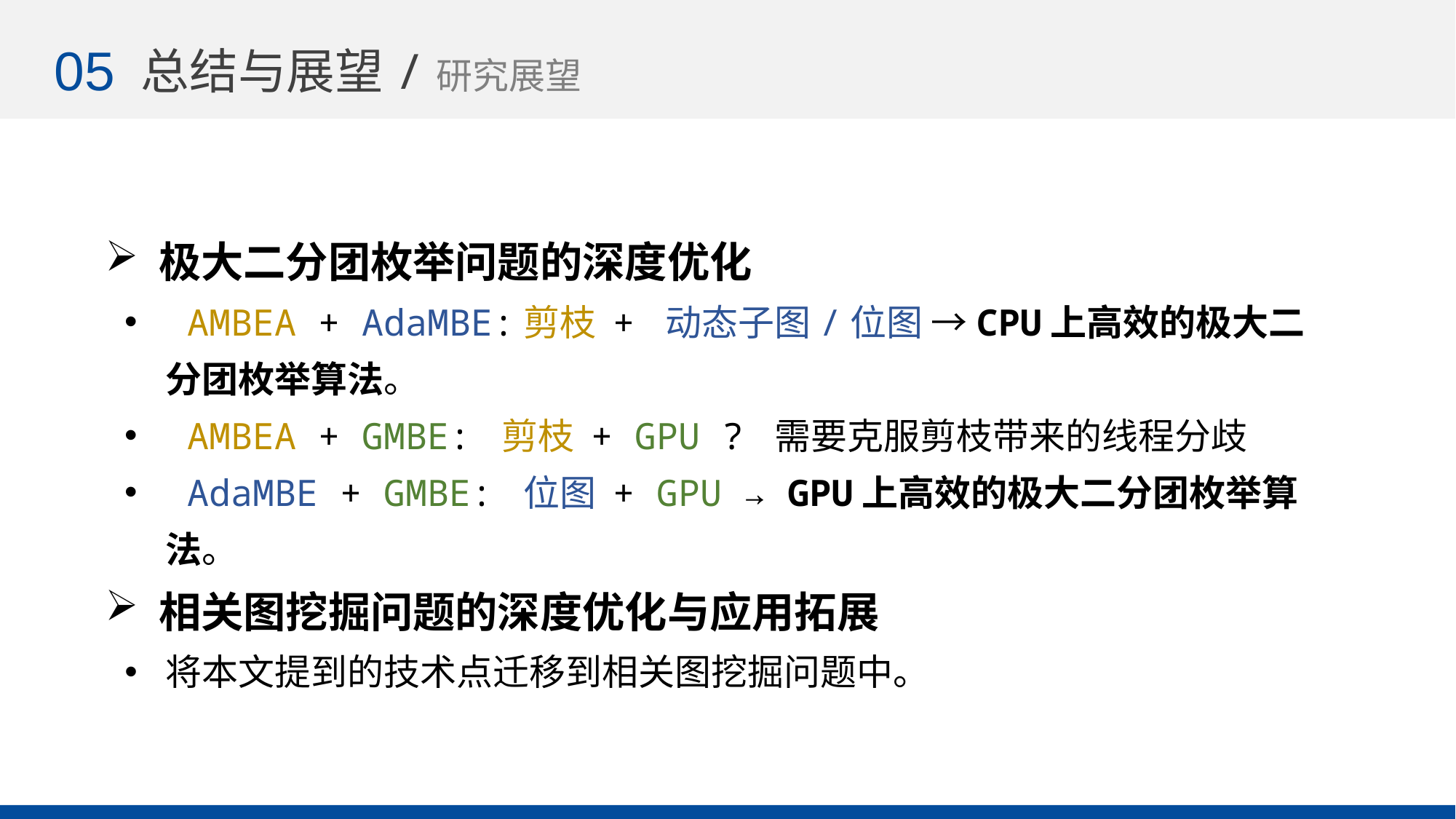

05
总结与展望/研究展望
48
 极大二分团枚举问题的深度优化
 AMBEA + AdaMBE:剪枝 + 动态子图/位图 →CPU上高效的极大二分团枚举算法。
 AMBEA + GMBE: 剪枝 + GPU ? 需要克服剪枝带来的线程分歧
 AdaMBE + GMBE: 位图 + GPU → GPU上高效的极大二分团枚举算法。
 相关图挖掘问题的深度优化与应用拓展
将本文提到的技术点迁移到相关图挖掘问题中。